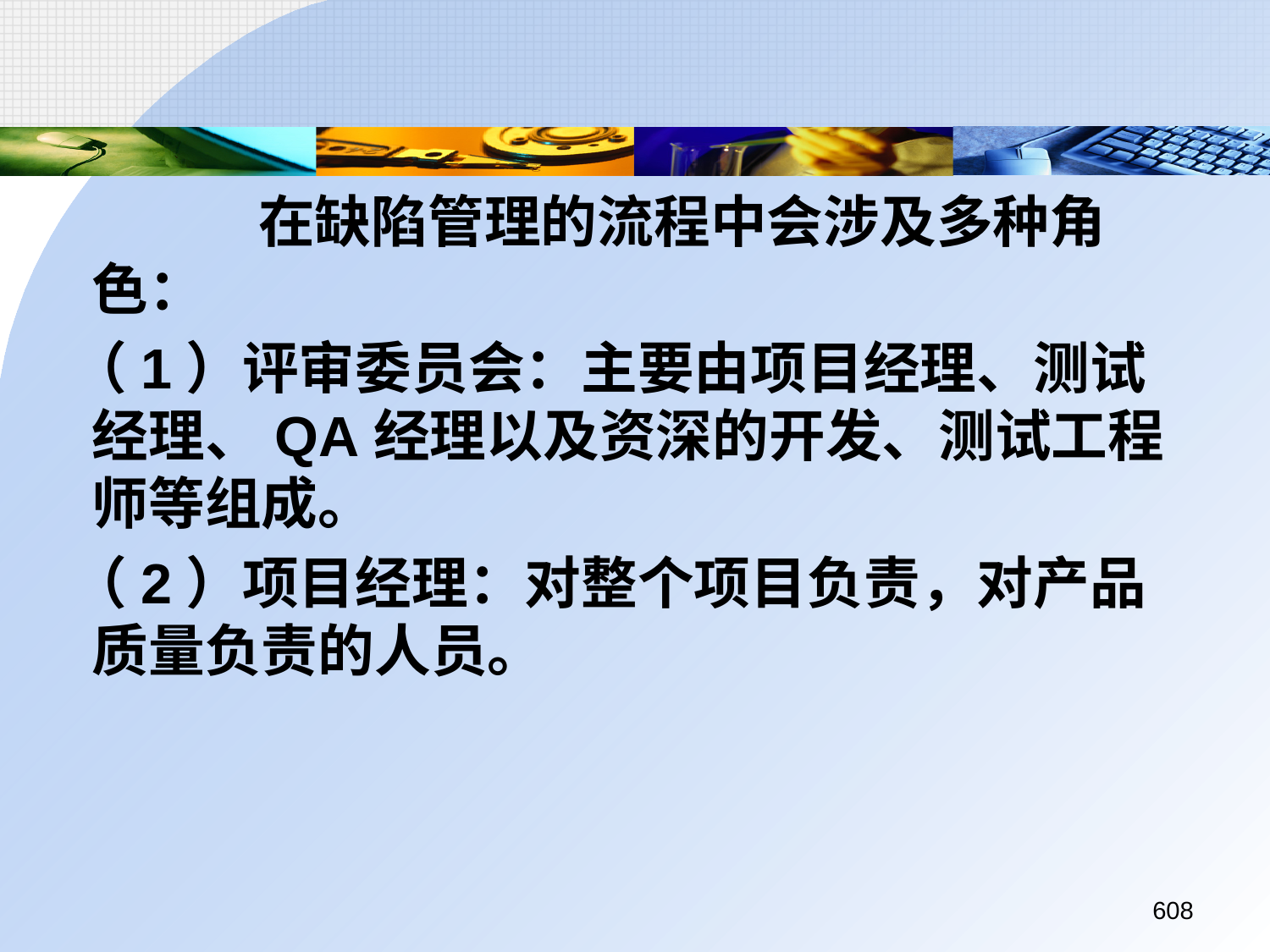

在缺陷管理的流程中会涉及多种角色：
 （1）评审委员会：主要由项目经理、测试经理、QA经理以及资深的开发、测试工程师等组成。
 （2）项目经理：对整个项目负责，对产品质量负责的人员。
608